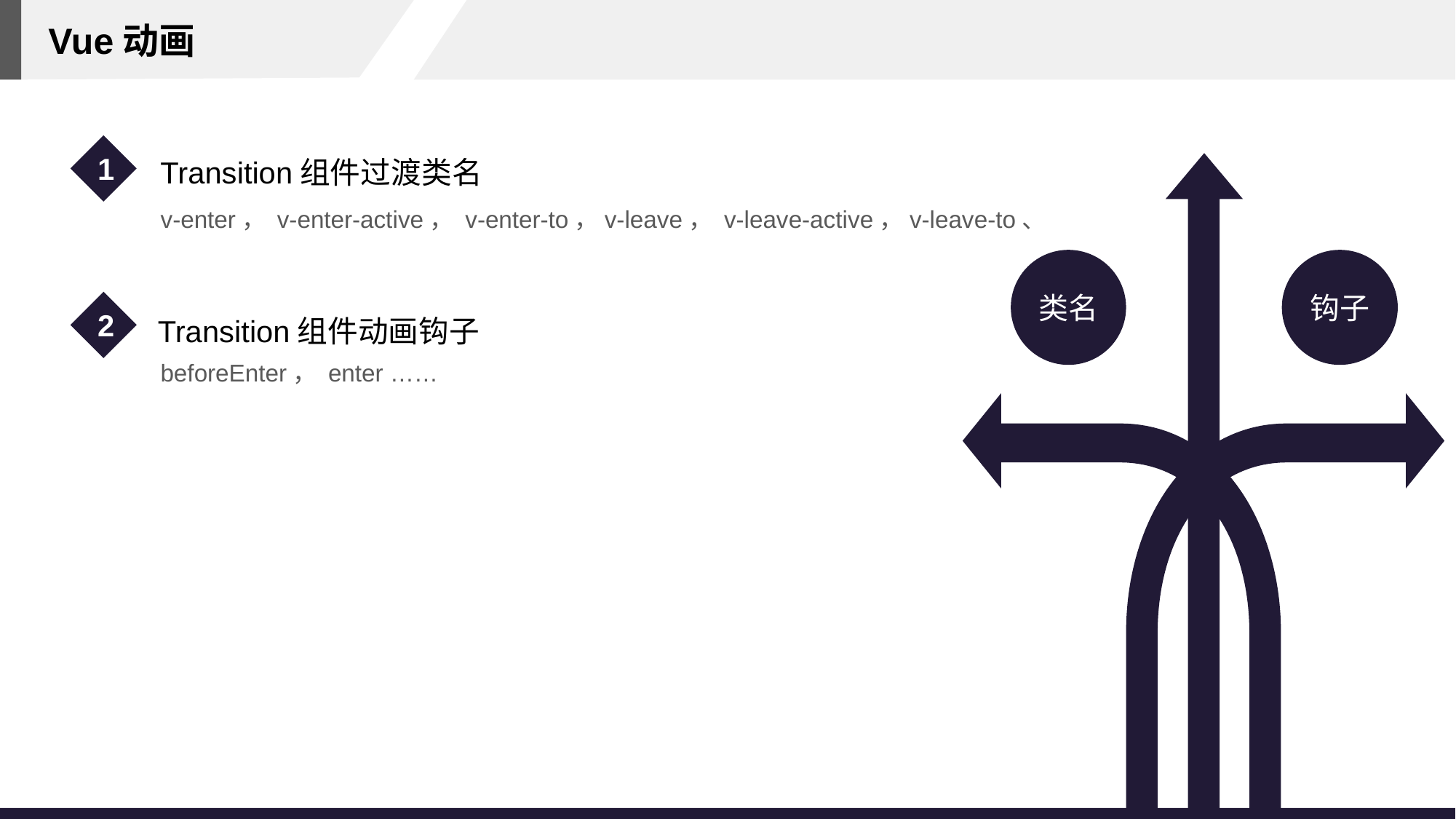

Vue动画
1
Transition组件过渡类名

类名
钩子

v-enter， v-enter-active， v-enter-to，v-leave， v-leave-active，v-leave-to、
2
Transition组件动画钩子
beforeEnter， enter ……